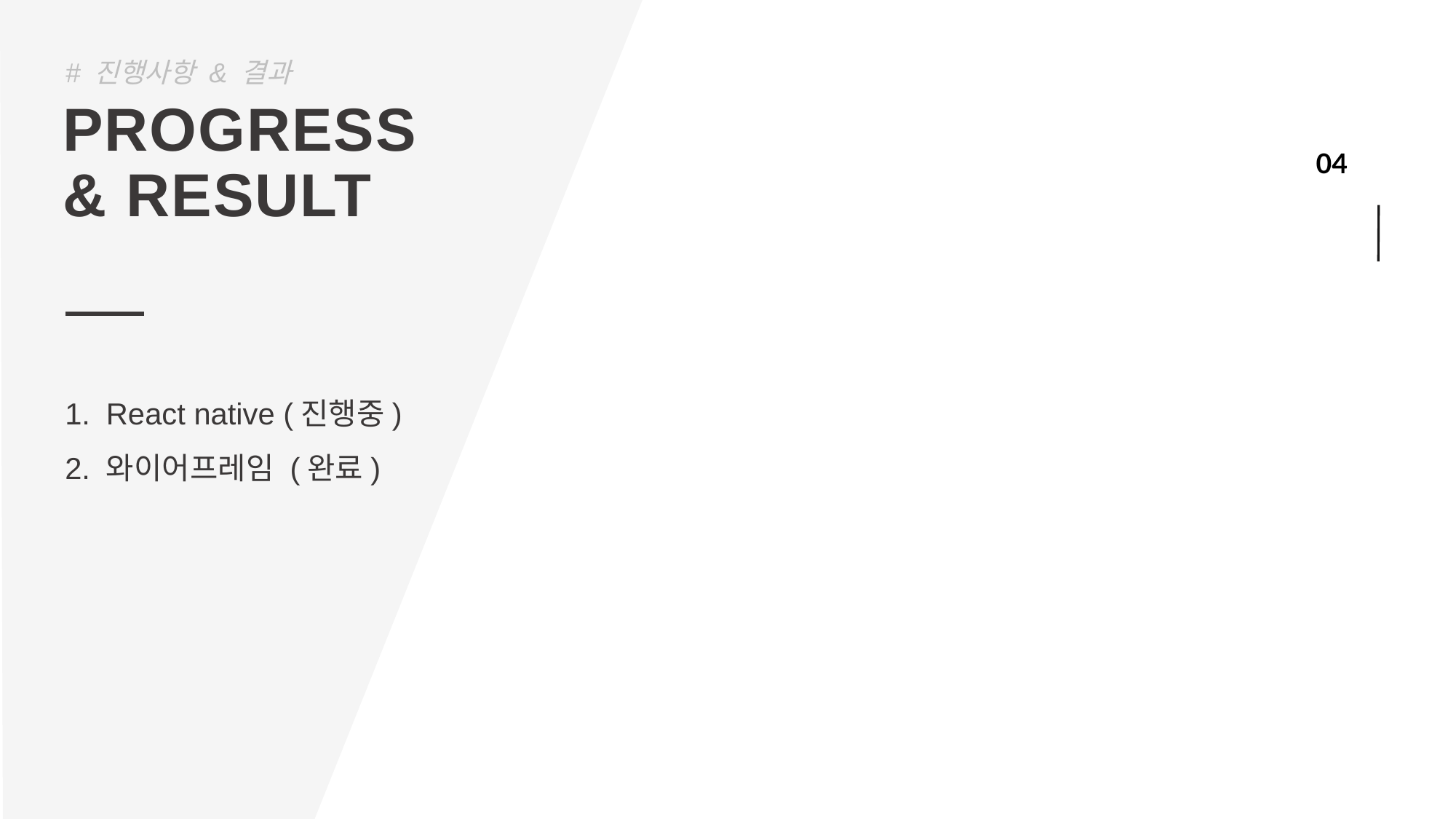

# 진행사항 & 결과
PROGRESS
& RESULT
React native (진행중)
와이어프레임 (완료)